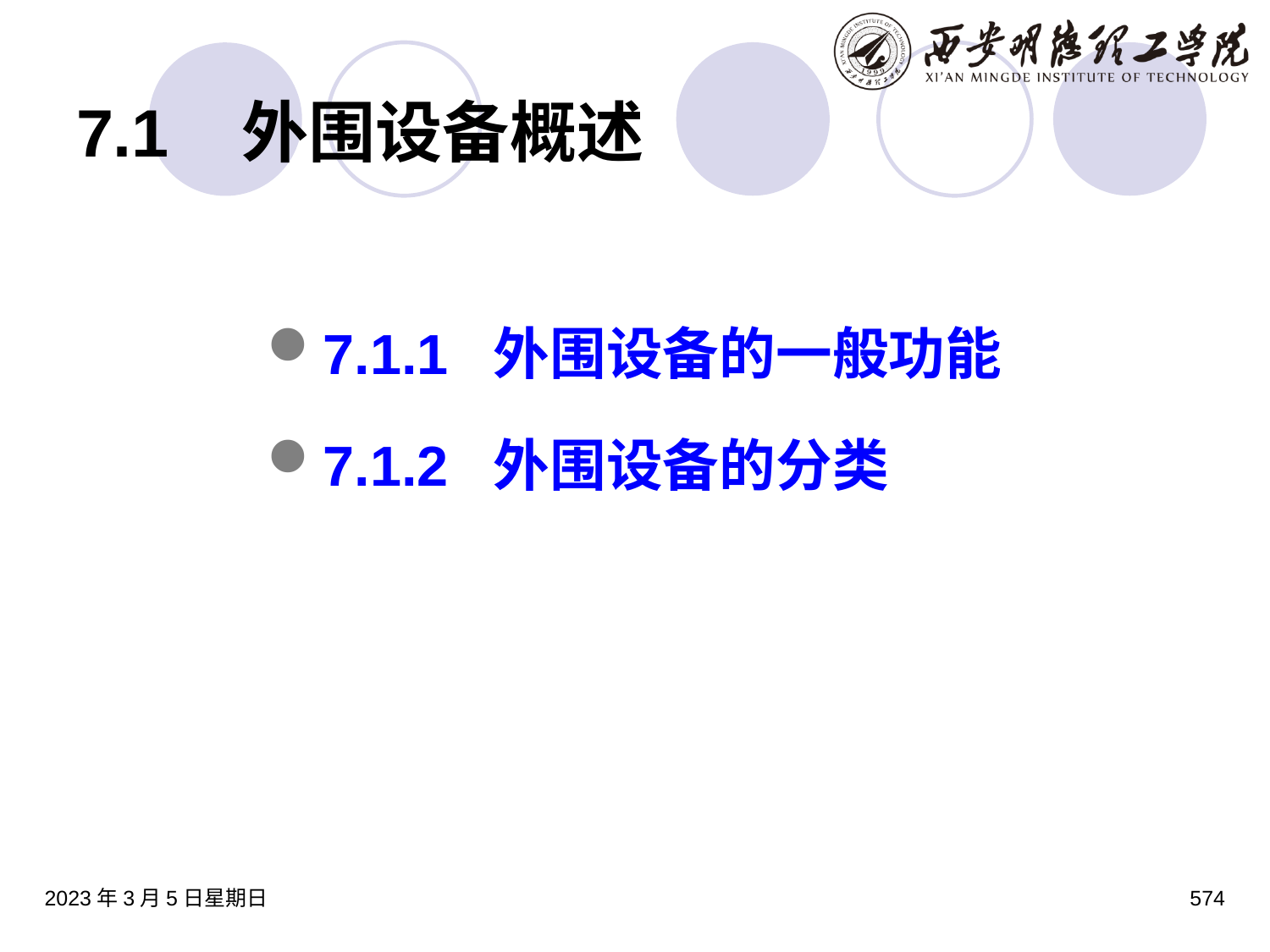

# 7.1   外围设备概述
7.1.1  外围设备的一般功能
7.1.2  外围设备的分类
2023年3月5日星期日
574